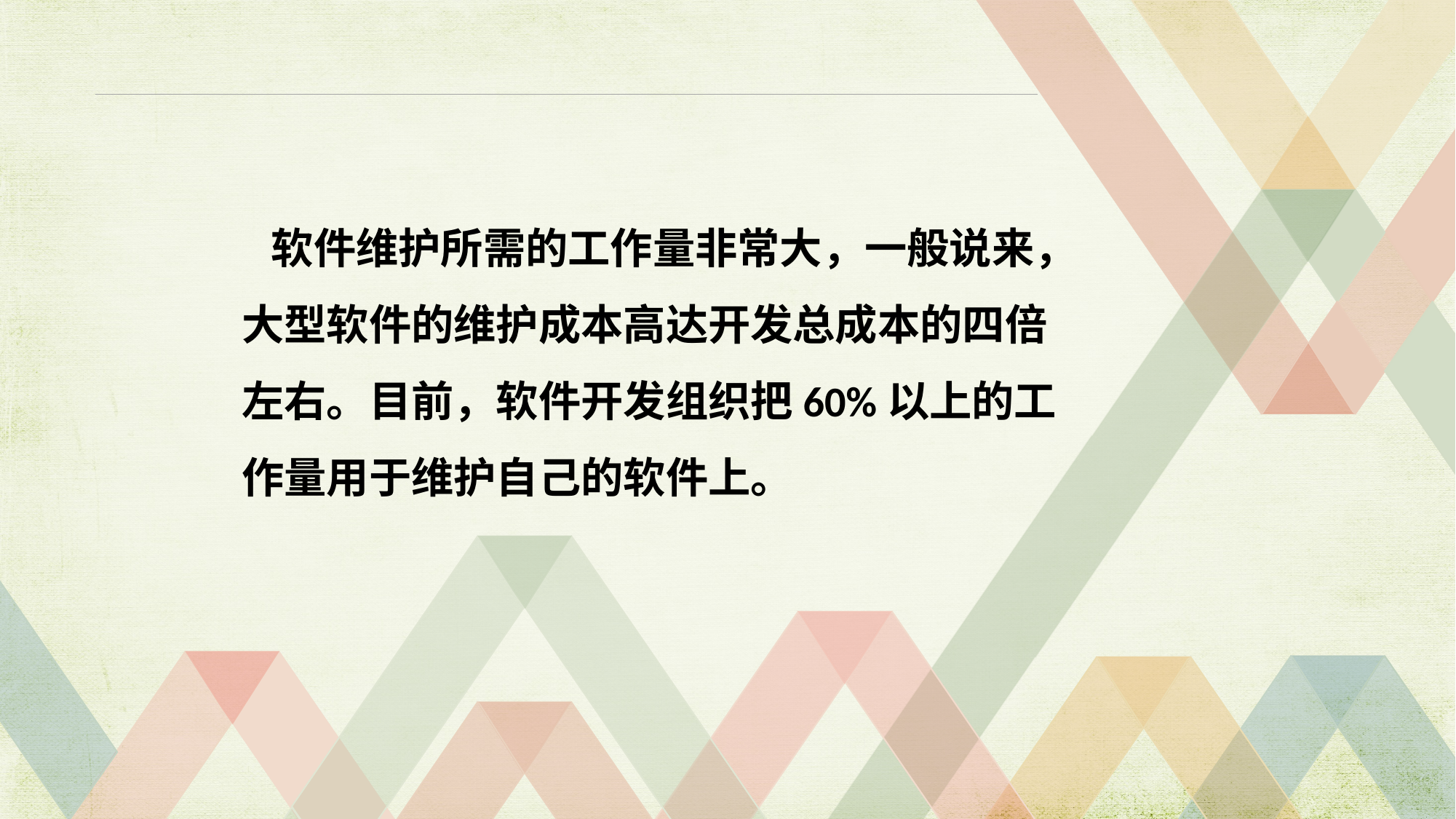

软件维护所需的工作量非常大，一般说来，大型软件的维护成本高达开发总成本的四倍左右。目前，软件开发组织把60%以上的工作量用于维护自己的软件上。